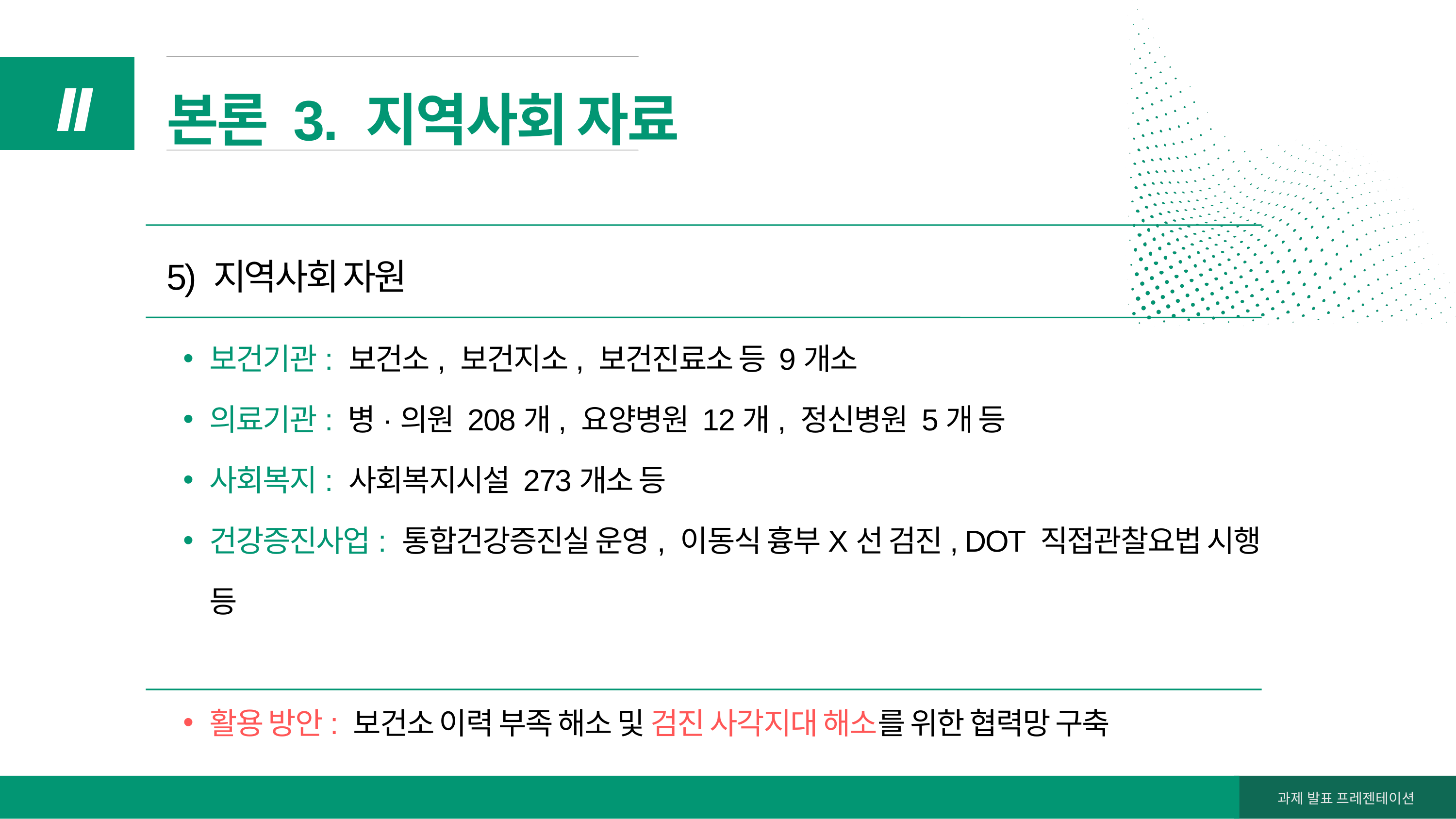

본론 3. 지역사회 자료
Ⅱ

5) 지역사회 자원
보건기관: 보건소, 보건지소, 보건진료소 등 9개소
의료기관: 병·의원 208개, 요양병원 12개, 정신병원 5개 등
사회복지: 사회복지시설 273개소 등
건강증진사업: 통합건강증진실 운영, 이동식 흉부X선 검진, DOT 직접관찰요법 시행 등

활용 방안: 보건소 이력 부족 해소 및 검진 사각지대 해소를 위한 협력망 구축

과제 발표 프레젠테이션